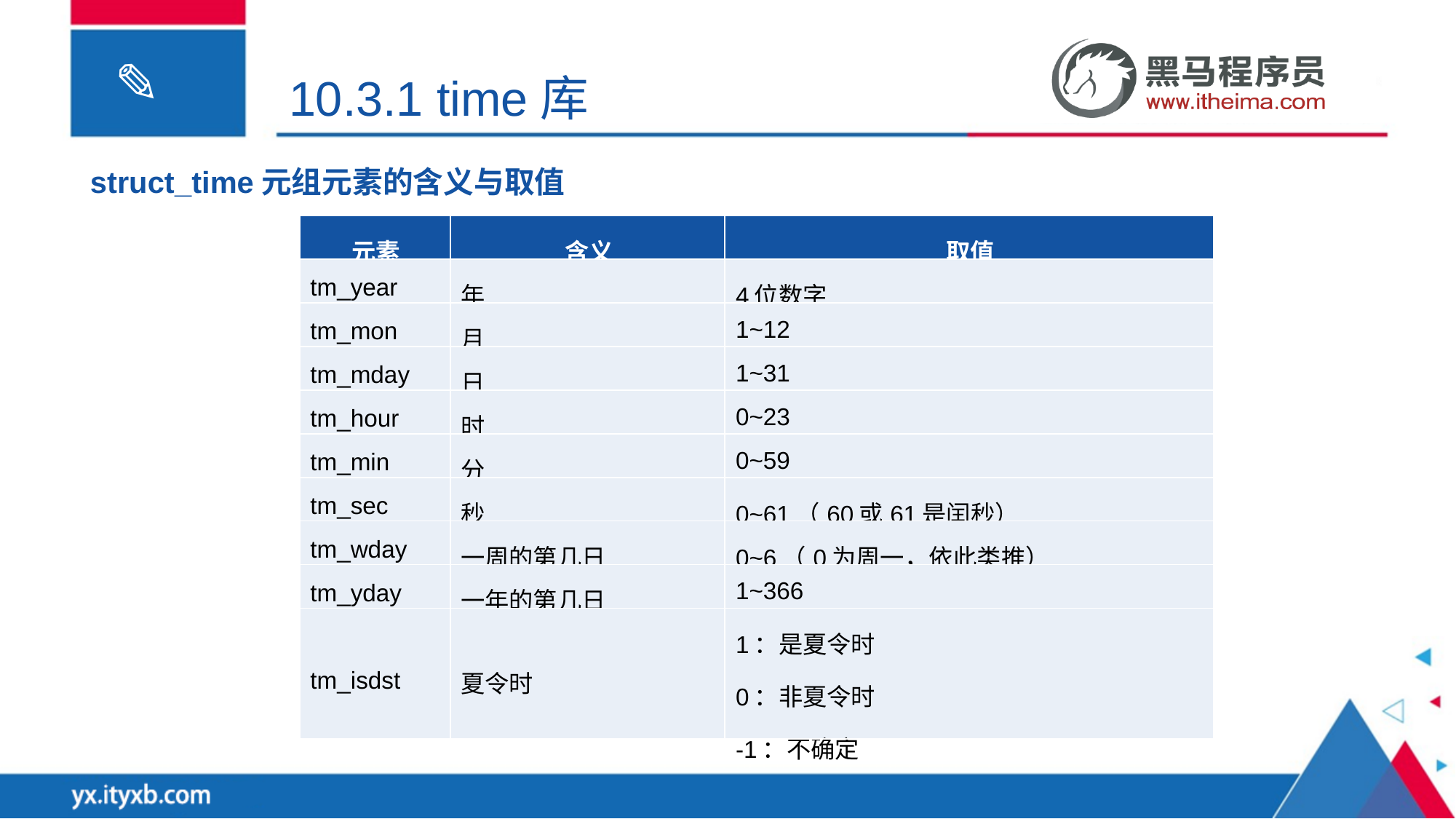

10.3.1 time库
struct_time元组元素的含义与取值
| 元素 | 含义 | 取值 |
| --- | --- | --- |
| tm\_year | 年 | 4位数字 |
| tm\_mon | 月 | 1~12 |
| tm\_mday | 日 | 1~31 |
| tm\_hour | 时 | 0~23 |
| tm\_min | 分 | 0~59 |
| tm\_sec | 秒 | 0~61（60或61是闰秒） |
| tm\_wday | 一周的第几日 | 0~6（0为周一，依此类推） |
| tm\_yday | 一年的第几日 | 1~366 |
| tm\_isdst | 夏令时 | 1：是夏令时 0：非夏令时 -1：不确定 |